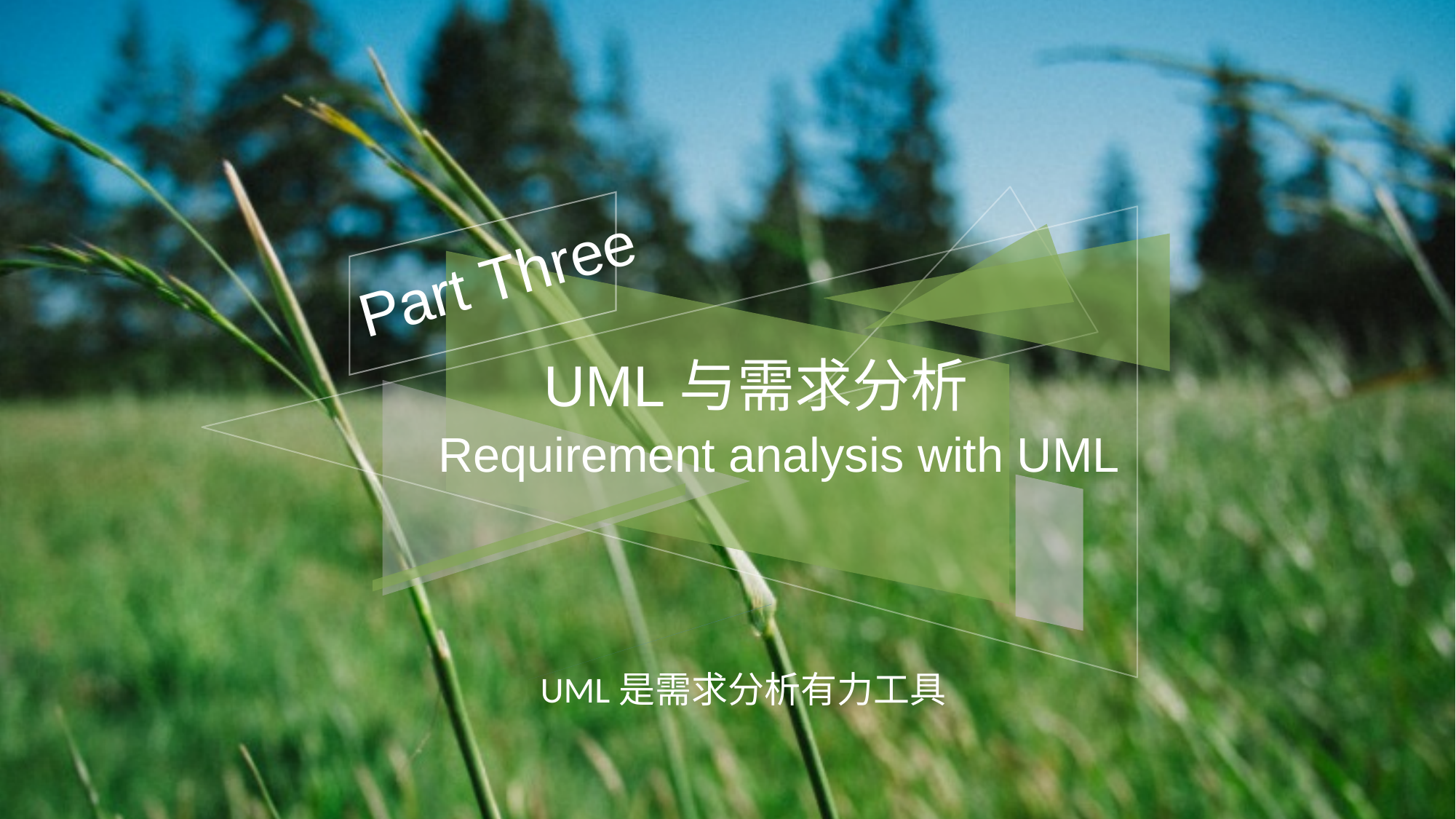

Part Three
 UML与需求分析
Requirement analysis with UML
UML是需求分析有力工具